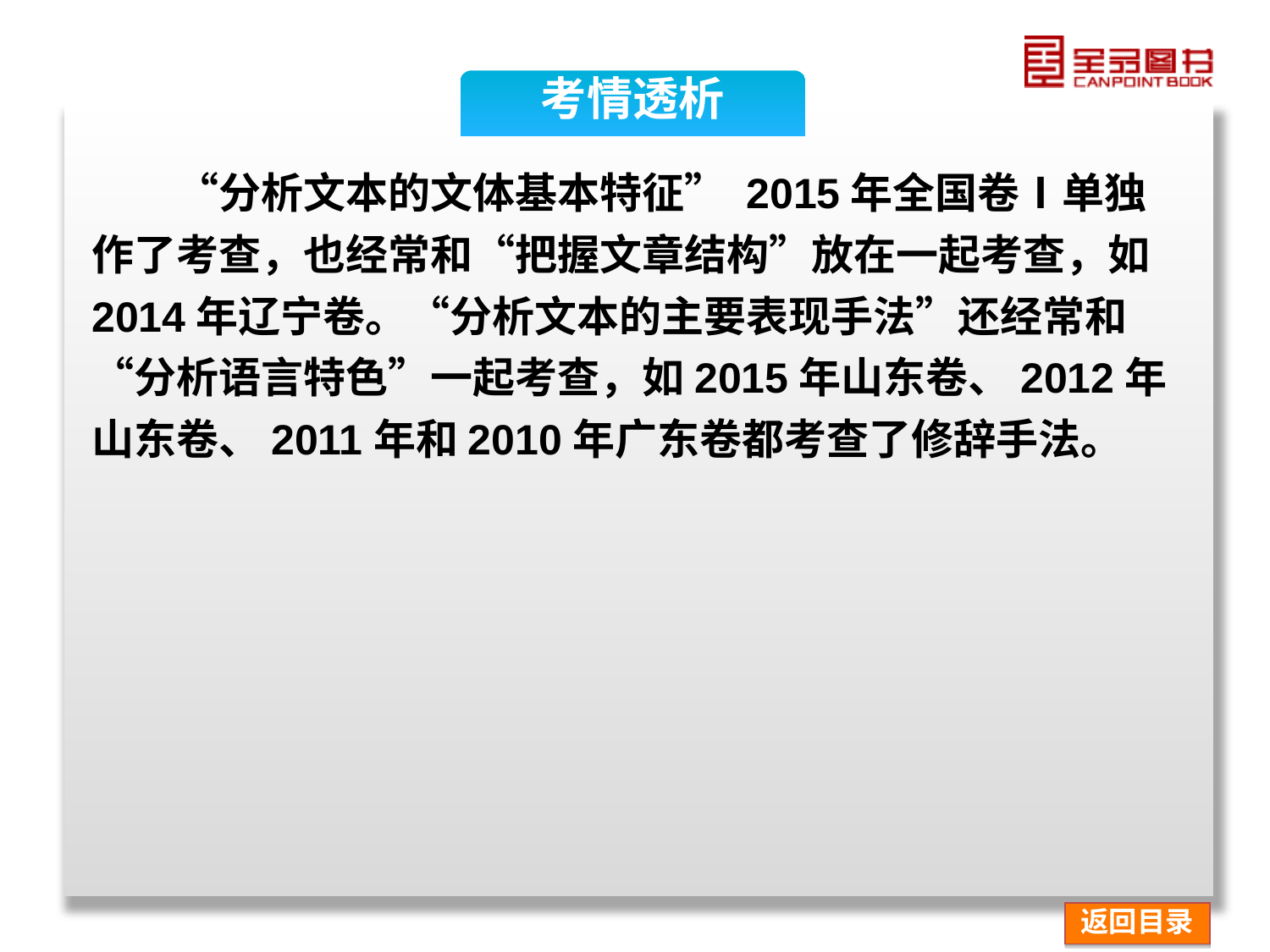

考情透析

　　“分析文本的文体基本特征” 2015年全国卷Ⅰ单独作了考查，也经常和“把握文章结构”放在一起考查，如2014年辽宁卷。“分析文本的主要表现手法”还经常和“分析语言特色”一起考查，如2015年山东卷、2012年山东卷、2011年和2010年广东卷都考查了修辞手法。
返回目录